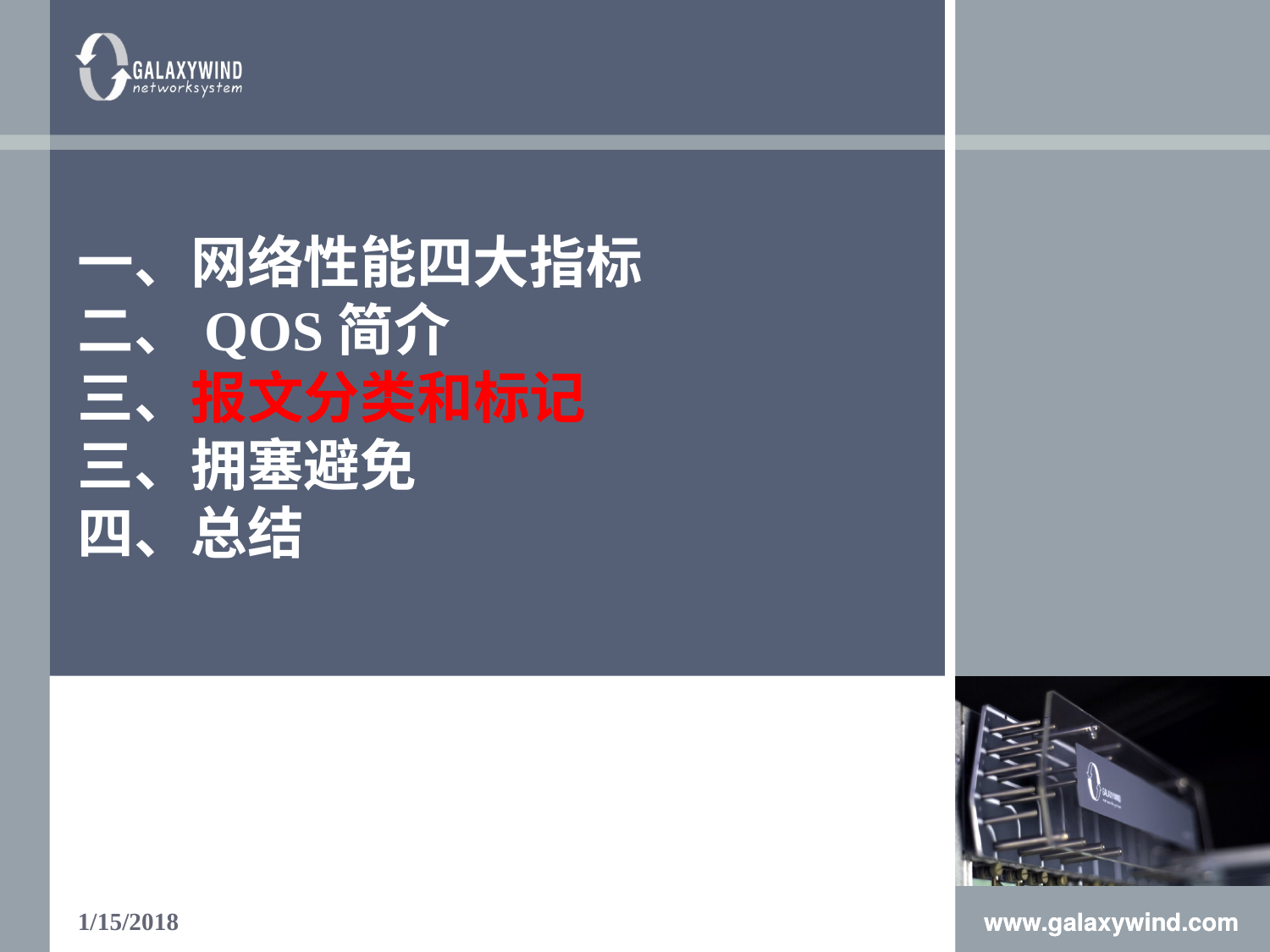

# 一、网络性能四大指标 二、QOS简介 三、报文分类和标记 三、拥塞避免 四、总结
1/15/2018